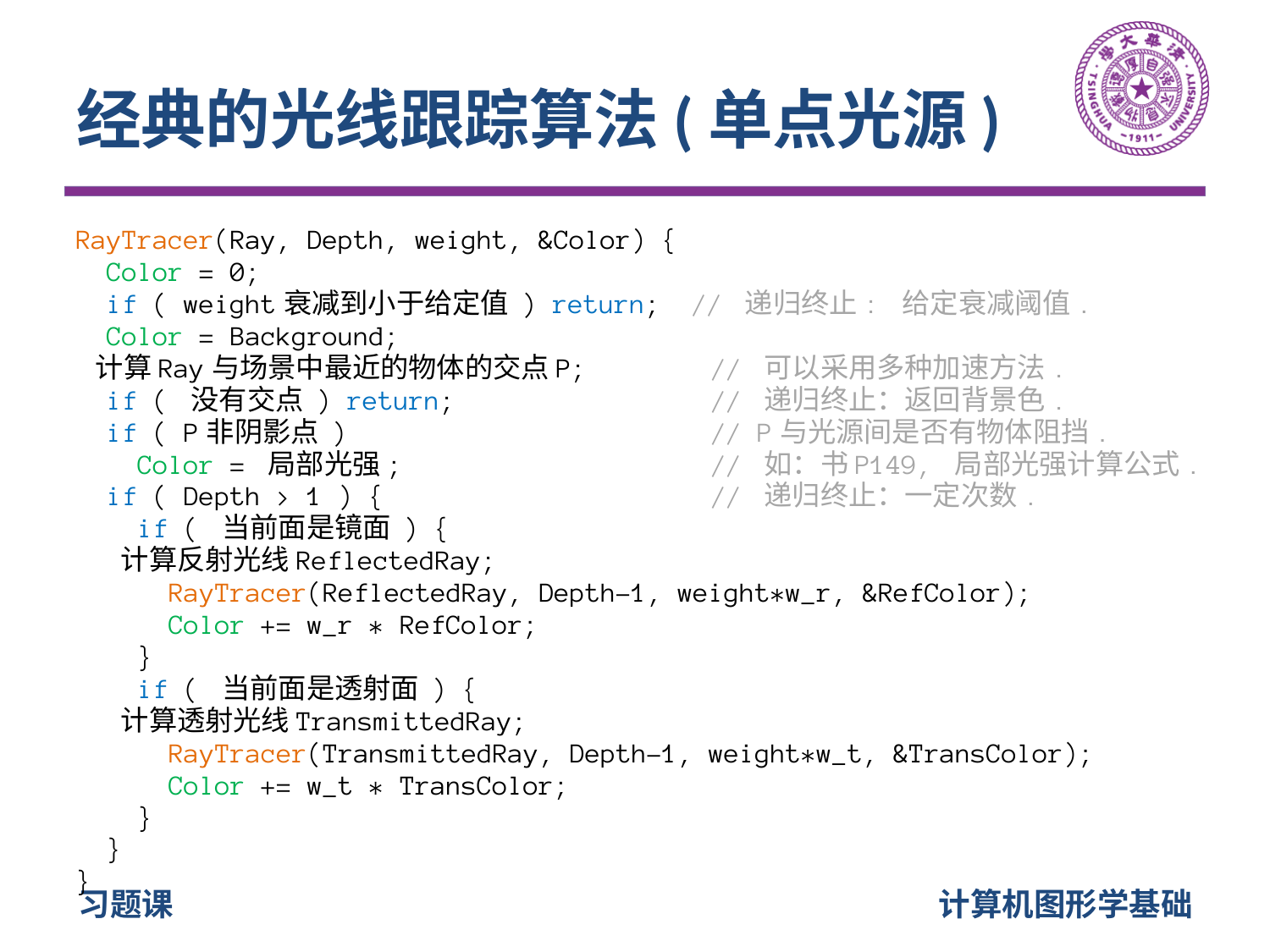

# 经典的光线跟踪算法(单点光源)
RayTracer(Ray, Depth, weight, &Color) {
  Color = 0;
  if ( weight衰减到小于给定值 ) return;  // 递归终止: 给定衰减阈值.
  Color = Background;
  计算Ray与场景中最近的物体的交点P;      	// 可以采用多种加速方法.
  if ( 没有交点 ) return;            	// 递归终止：返回背景色.
  if ( P非阴影点 )                    	// P与光源间是否有物体阻挡.
    Color = 局部光强;                 	// 如：书P149, 局部光强计算公式.
  if ( Depth > 1 ) {                 	// 递归终止：一定次数.
    if ( 当前面是镜面 ) {
      计算反射光线ReflectedRay;
      RayTracer(ReflectedRay, Depth-1, weight*w_r, &RefColor);
      Color += w_r * RefColor;
    }
    if ( 当前面是透射面 ) {
      计算透射光线TransmittedRay;
      RayTracer(TransmittedRay, Depth-1, weight*w_t, &TransColor);
      Color += w_t * TransColor;
    }
  }
}